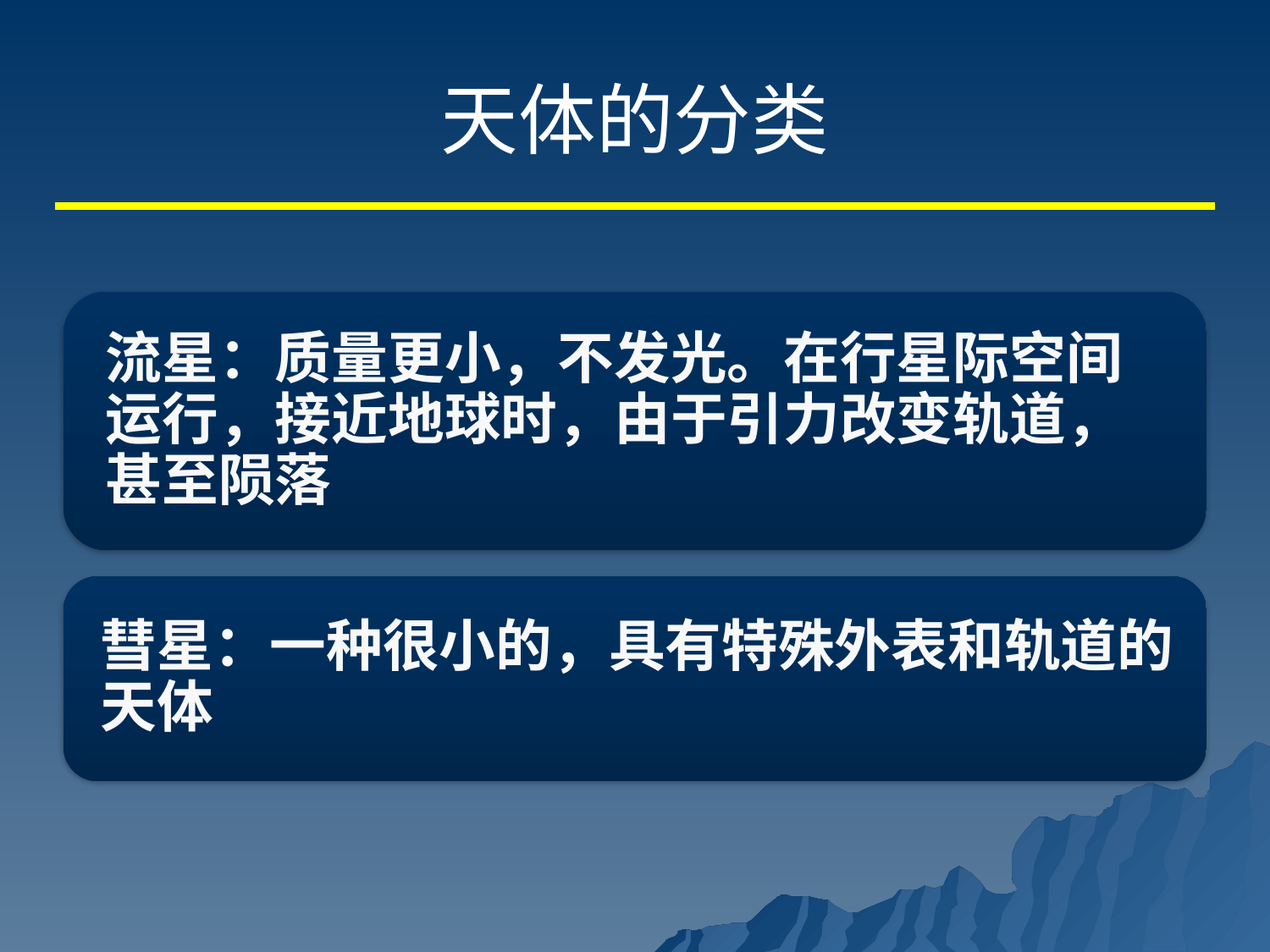

# 天体的分类
流星：质量更小，不发光。在行星际空间运行，接近地球时，由于引力改变轨道，甚至陨落
彗星：一种很小的，具有特殊外表和轨道的天体